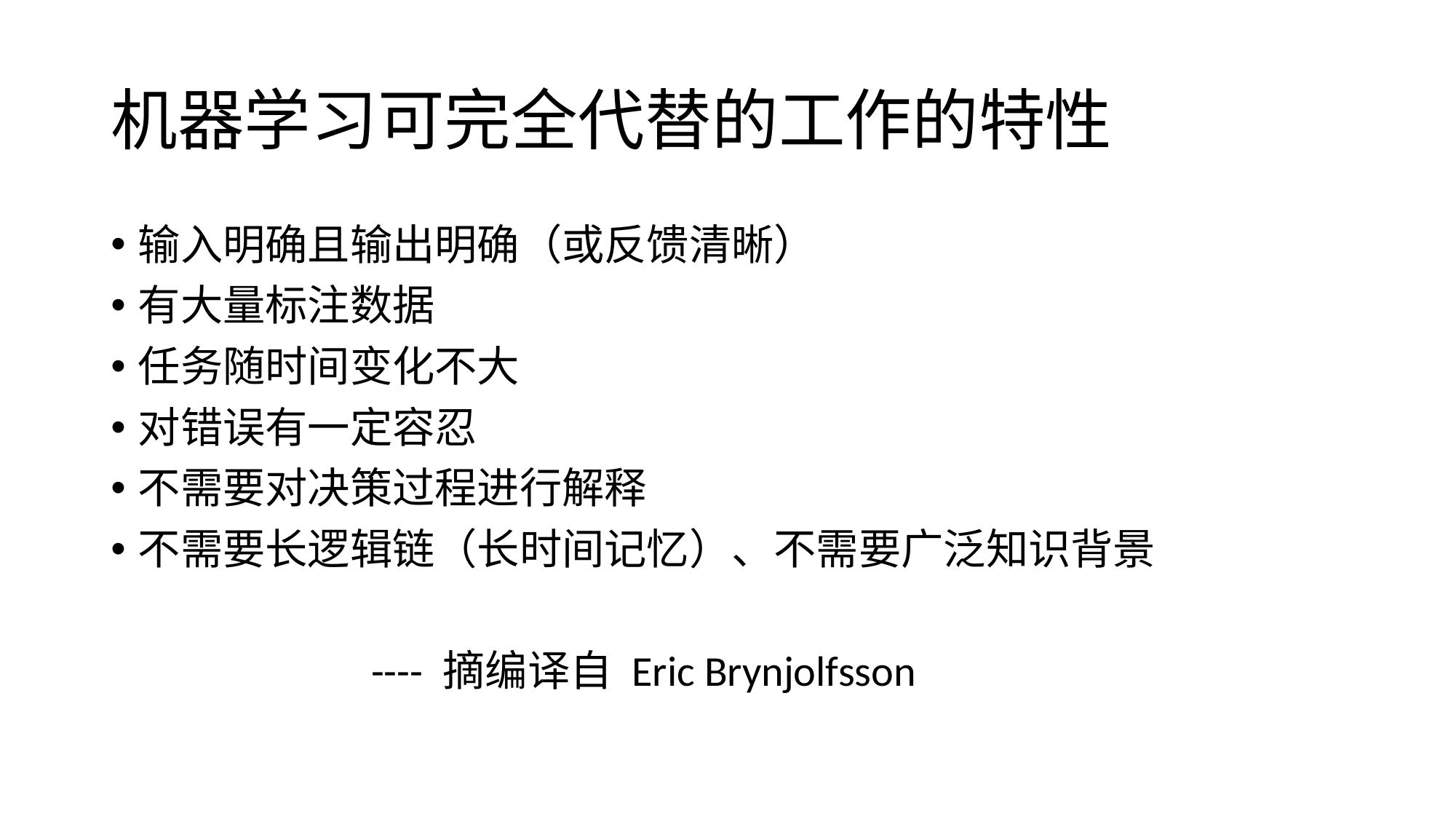

# 机器学习可完全代替的工作的特性
输入明确且输出明确（或反馈清晰）
有大量标注数据
任务随时间变化不大
对错误有一定容忍
不需要对决策过程进行解释
不需要长逻辑链（长时间记忆）、不需要广泛知识背景

                           ---- 摘编译自 Eric Brynjolfsson